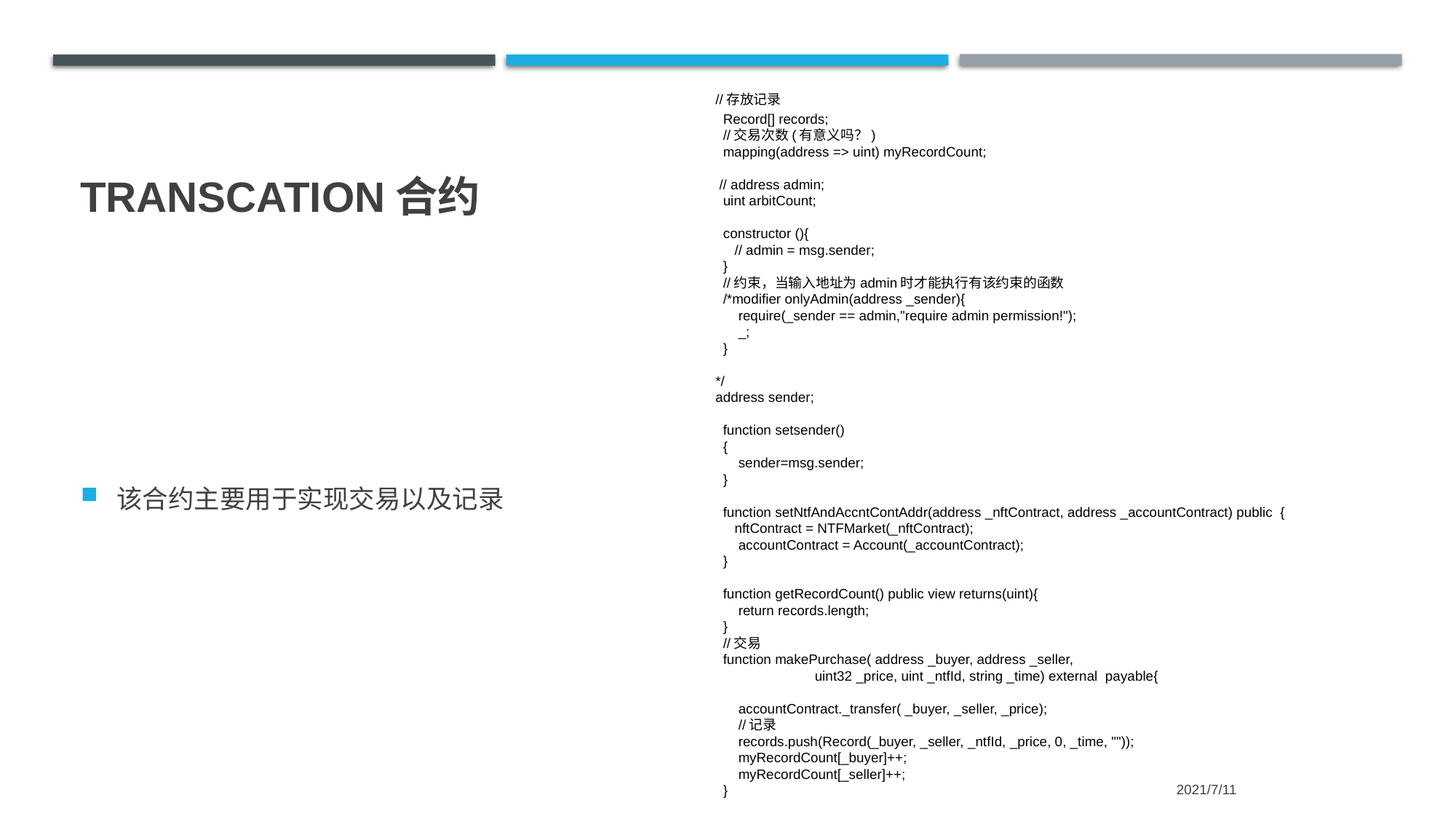

//存放记录
    Record[] records;
    //交易次数(有意义吗？)
    mapping(address => uint) myRecordCount;

   // address admin;
    uint arbitCount;

    constructor (){
       // admin = msg.sender;
    }
    //约束，当输入地址为admin时才能执行有该约束的函数
    /*modifier onlyAdmin(address _sender){
        require(_sender == admin,"require admin permission!");
        _;
    }

  */
  address sender;

    function setsender()
    {
        sender=msg.sender;
    }

    function setNtfAndAccntContAddr(address _nftContract, address _accountContract) public  {
       nftContract = NTFMarket(_nftContract);
        accountContract = Account(_accountContract);
    }

    function getRecordCount() public view returns(uint){
        return records.length;
    }
    //交易
    function makePurchase( address _buyer, address _seller,
                            uint32 _price, uint _ntfId, string _time) external  payable{

        accountContract._transfer( _buyer, _seller, _price);
        //记录
        records.push(Record(_buyer, _seller, _ntfId, _price, 0, _time, ""));
        myRecordCount[_buyer]++;
        myRecordCount[_seller]++;
    }
# Transcation合约
该合约主要用于实现交易以及记录
2021/7/11